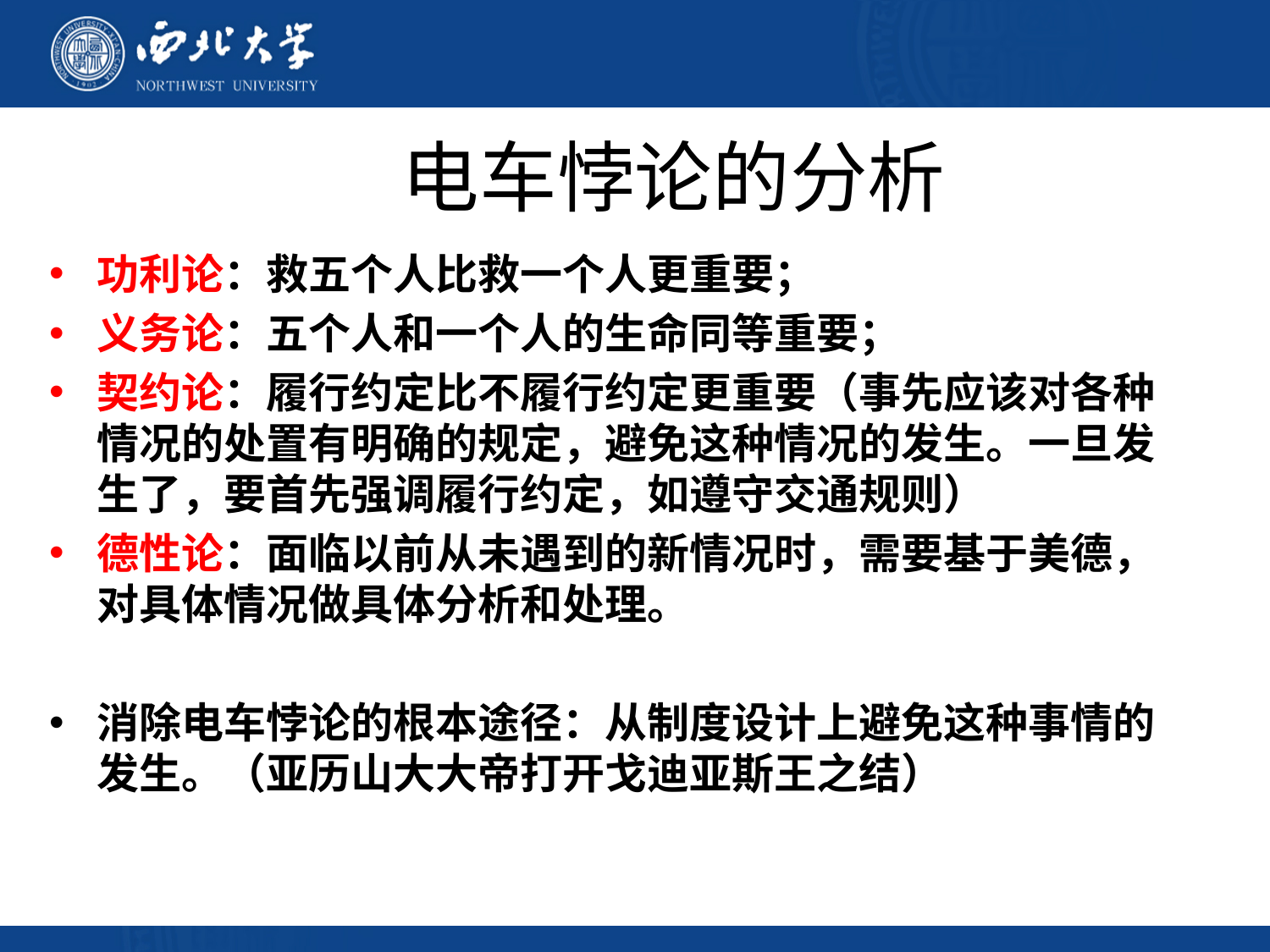

# 电车悖论的分析
功利论：救五个人比救一个人更重要；
义务论：五个人和一个人的生命同等重要；
契约论：履行约定比不履行约定更重要（事先应该对各种情况的处置有明确的规定，避免这种情况的发生。一旦发生了，要首先强调履行约定，如遵守交通规则）
德性论：面临以前从未遇到的新情况时，需要基于美德，对具体情况做具体分析和处理。

消除电车悖论的根本途径：从制度设计上避免这种事情的发生。（亚历山大大帝打开戈迪亚斯王之结）